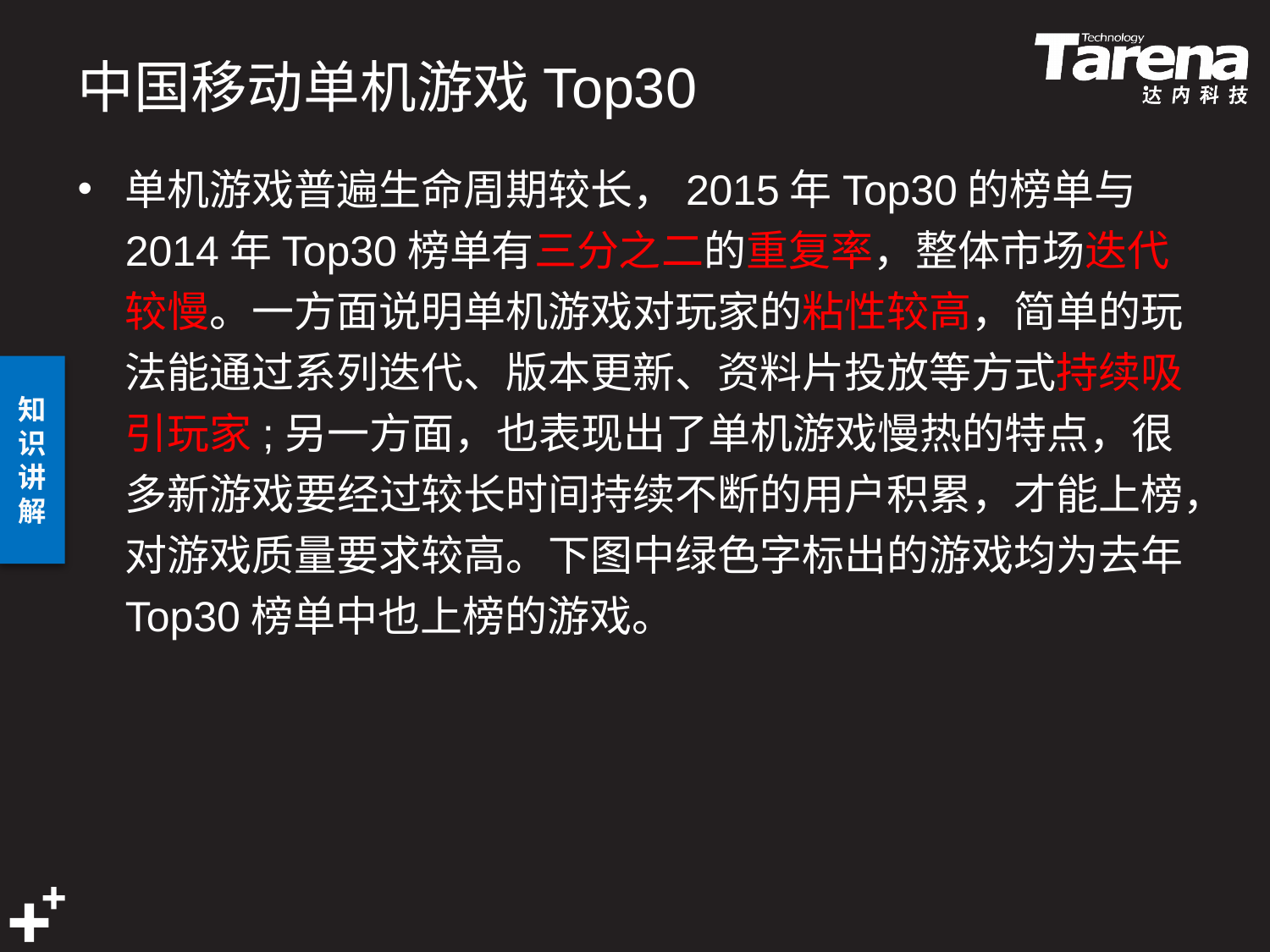

# 中国移动单机游戏Top30
单机游戏普遍生命周期较长，2015年Top30的榜单与2014年Top30榜单有三分之二的重复率，整体市场迭代较慢。一方面说明单机游戏对玩家的粘性较高，简单的玩法能通过系列迭代、版本更新、资料片投放等方式持续吸引玩家;另一方面，也表现出了单机游戏慢热的特点，很多新游戏要经过较长时间持续不断的用户积累，才能上榜，对游戏质量要求较高。下图中绿色字标出的游戏均为去年Top30榜单中也上榜的游戏。